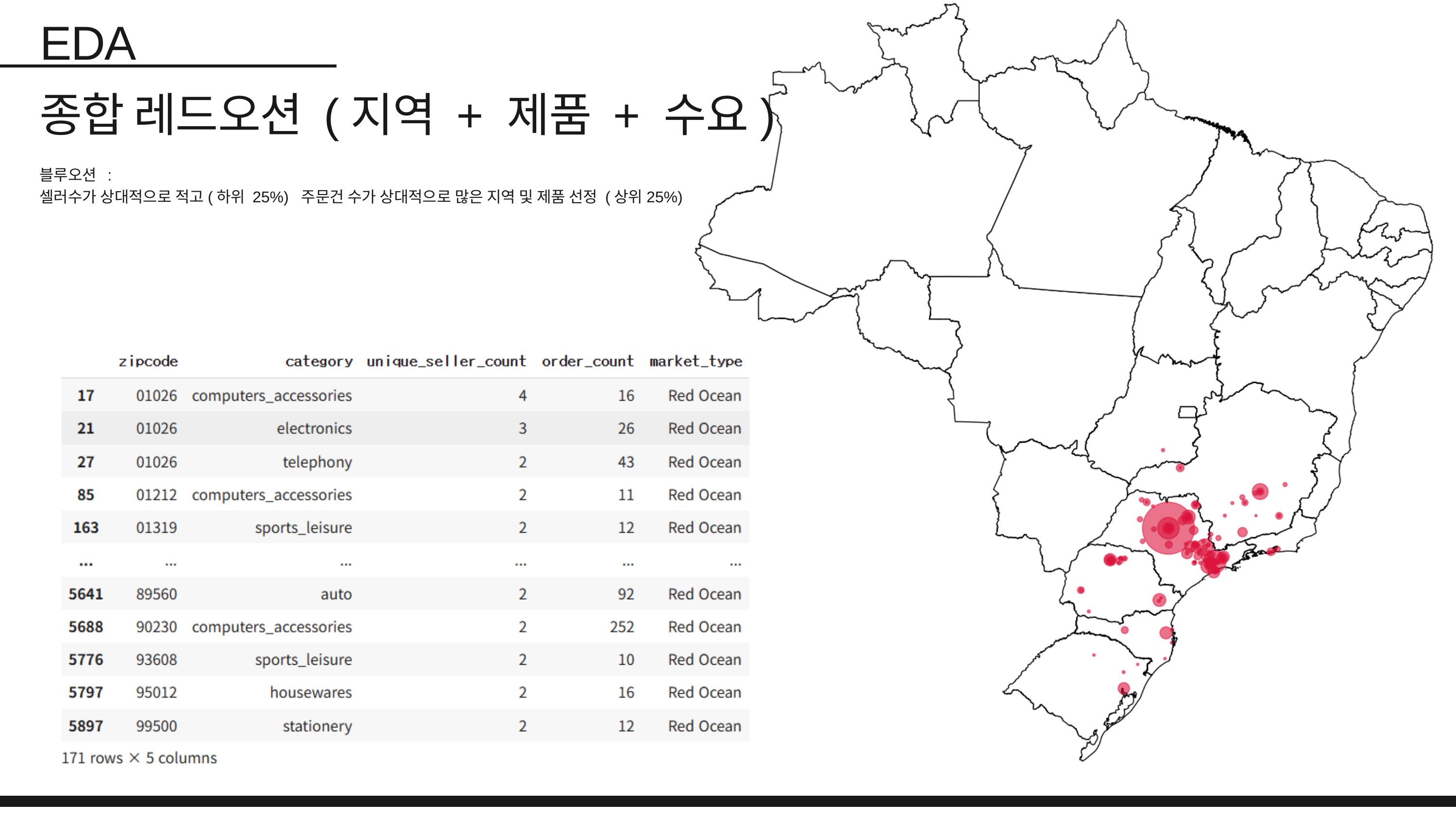

EDA

종합 레드오션 (지역 + 제품 + 수요)
블루오션  :
셀러수가 상대적으로 적고(하위 25%)  주문건 수가 상대적으로 많은 지역 및 제품 선정 (상위25%)